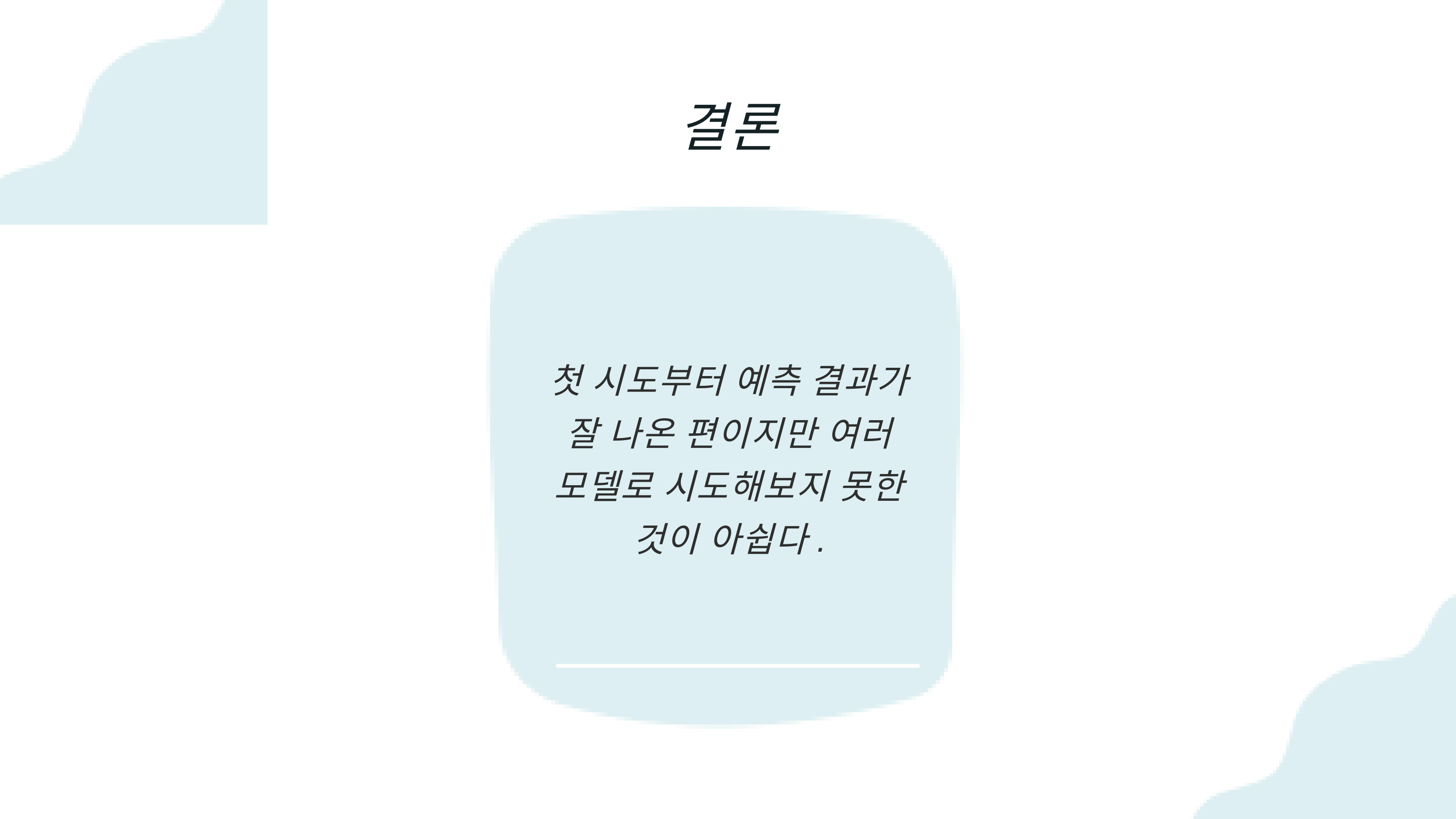

결론

첫 시도부터 예측 결과가 잘 나온 편이지만 여러 모델로 시도해보지 못한 것이 아쉽다.